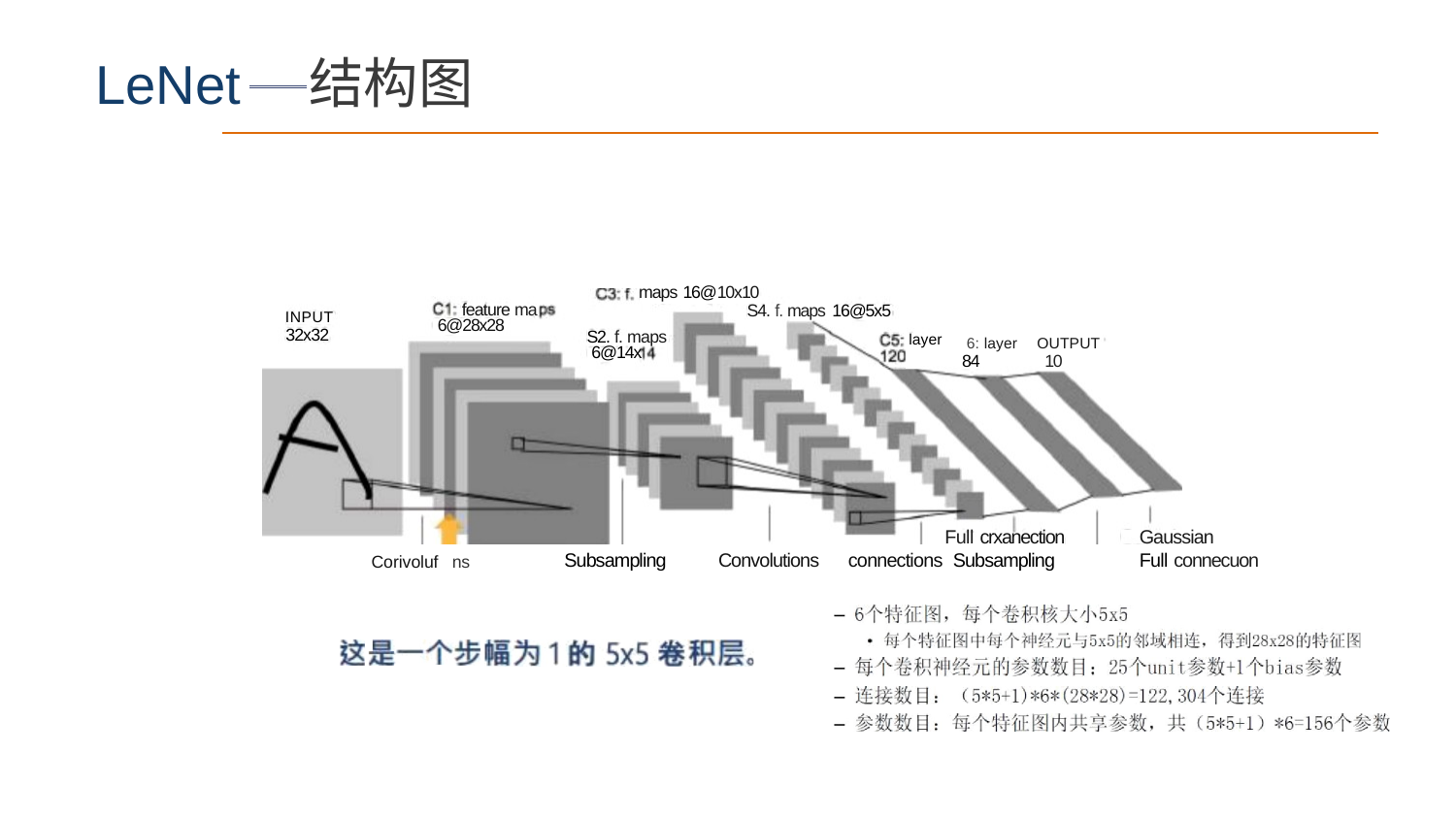

# LeNet
结构图

maps 16@10x10
S4. f. maps 16@5x5
S2. f. maps  6@14x

feature ma  6@28x28
INPUT
32x32
layer
6: layer    OUTPUT
84	10

Full crxanection	Gaussian connections  Subsampling	Full connecuon
Subsampling
Convolutions
Corivoluf  ns